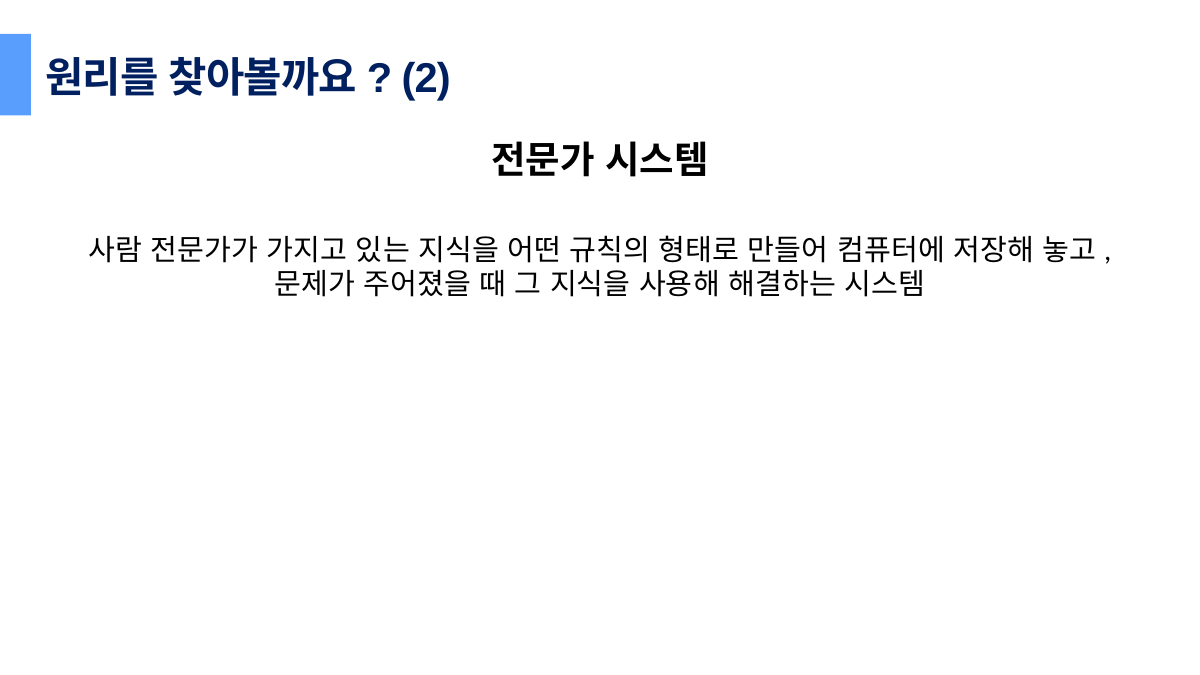

원리를 찾아볼까요? (2)
전문가 시스템
사람 전문가가 가지고 있는 지식을 어떤 규칙의 형태로 만들어 컴퓨터에 저장해 놓고,
문제가 주어졌을 때 그 지식을 사용해 해결하는 시스템